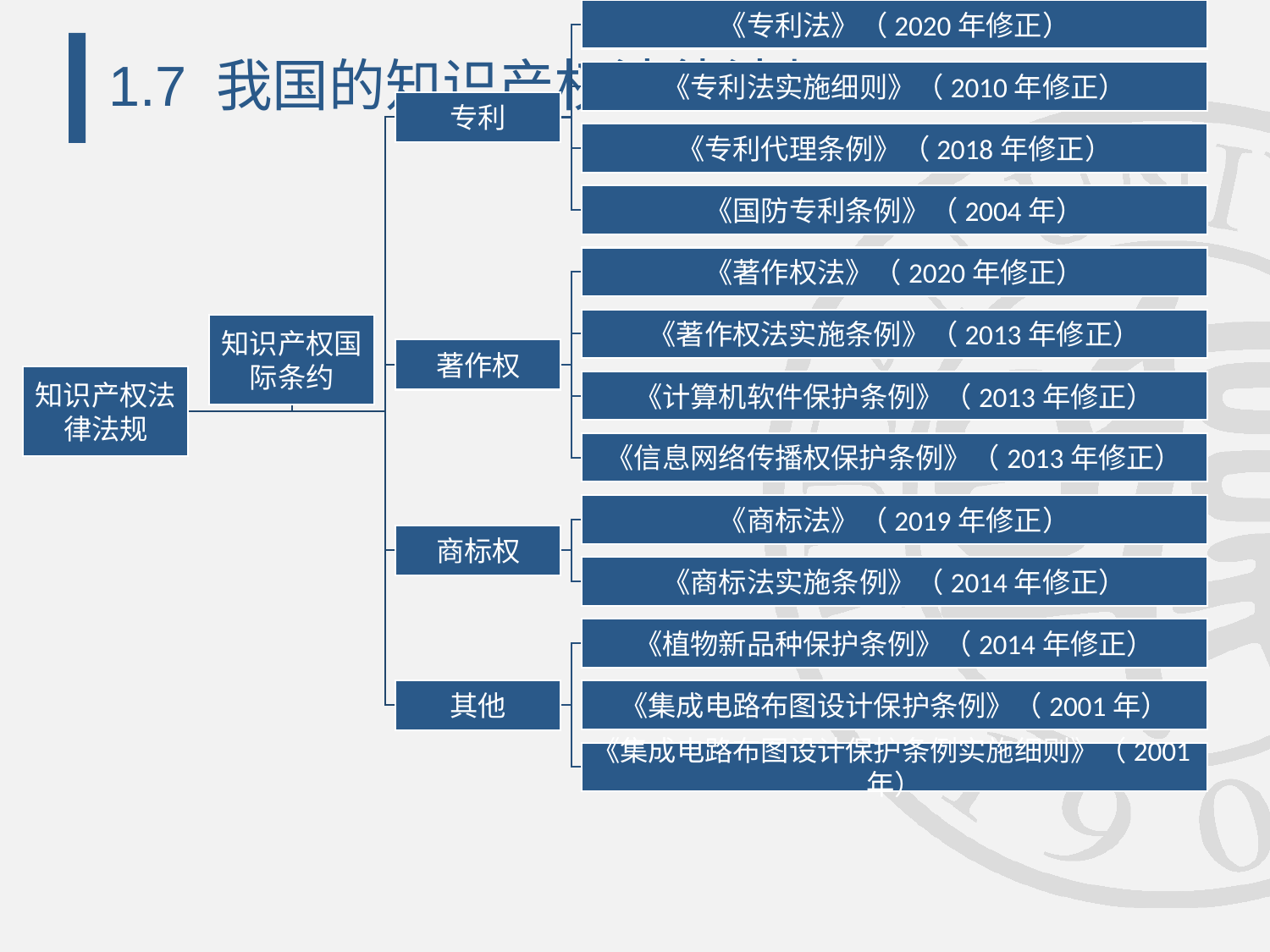

# 1.7 我国的知识产权法律法规
知识产权法律法规
专利
《专利法》（2020年修正）
《专利法实施细则》（2010年修正）
《专利代理条例》（2018年修正）
《国防专利条例》（2004年）
著作权
《著作权法》（2020年修正）
《著作权法实施条例》（2013年修正）
《计算机软件保护条例》（2013年修正）
《信息网络传播权保护条例》（2013年修正）
商标权
《商标法》（2019年修正）
《商标法实施条例》（2014年修正）
其他
《植物新品种保护条例》（2014年修正）
《集成电路布图设计保护条例》（2001年）
《集成电路布图设计保护条例实施细则》（2001年）
知识产权国际条约